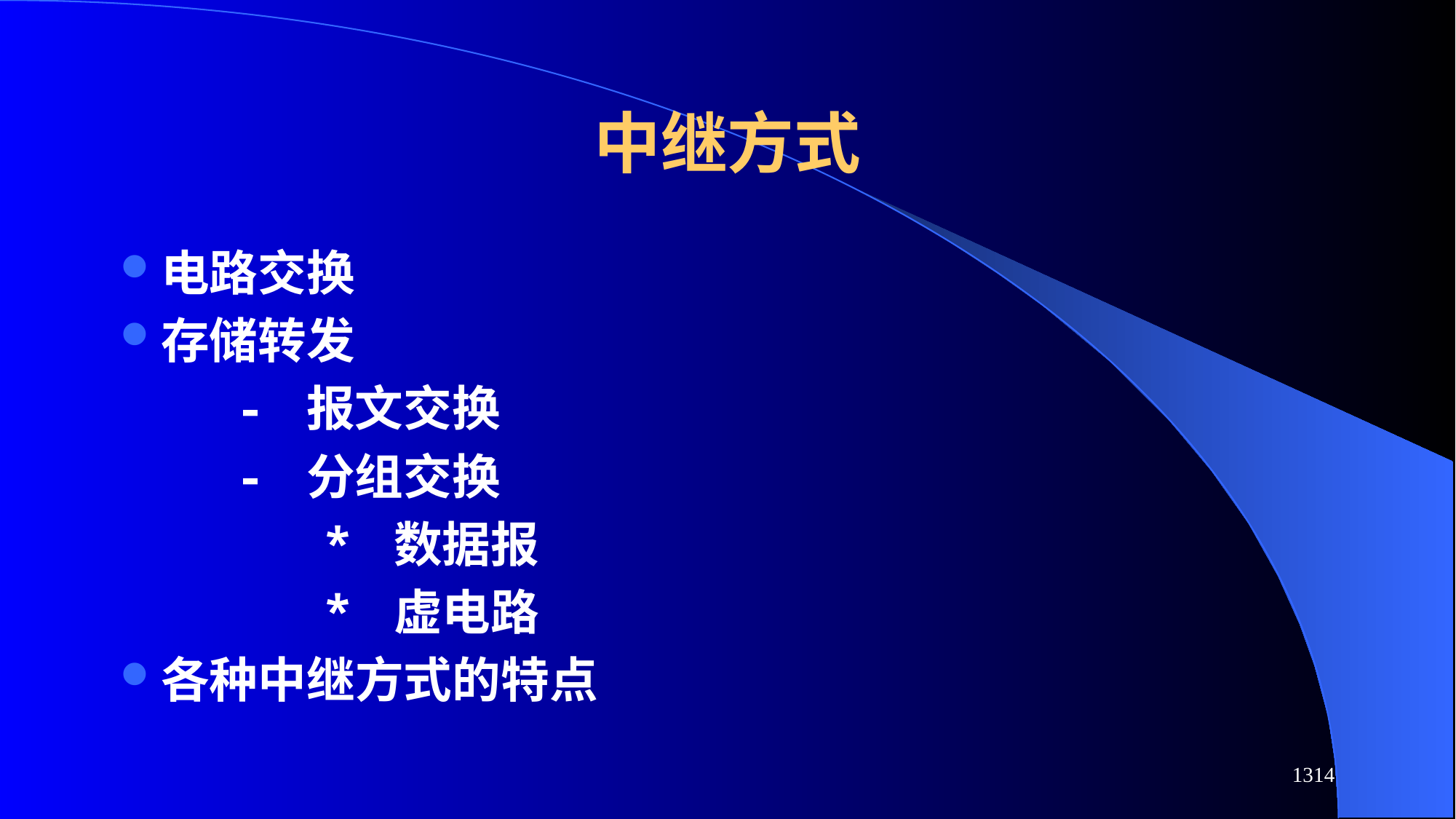

# 中继方式
电路交换
存储转发
    - 报文交换
    - 分组交换
       * 数据报
       * 虚电路
各种中继方式的特点
1314